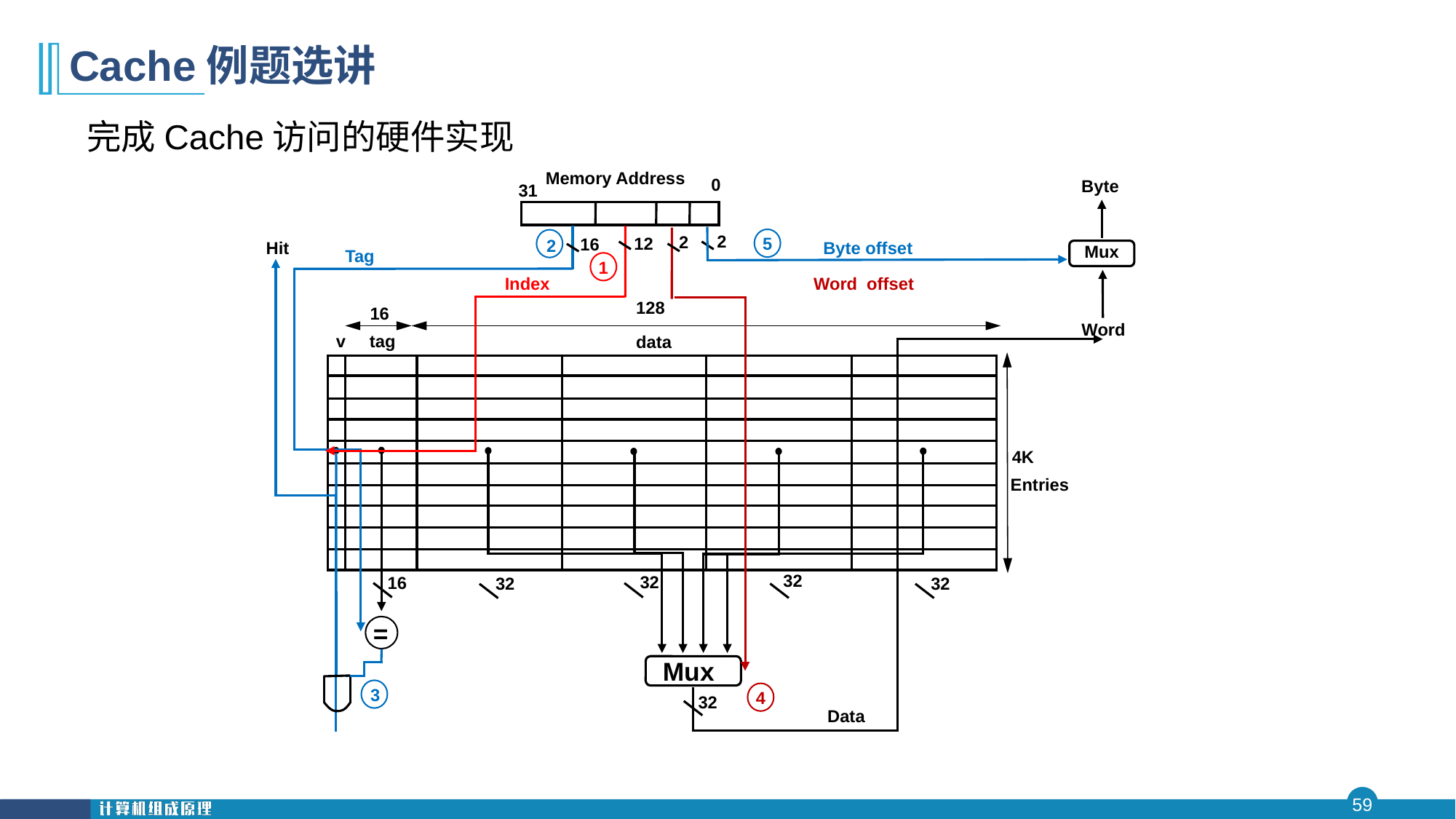

第四 章
# Cache例题选讲
完成Cache访问的硬件实现
Memory Address
0
Byte
31

2
2
12
5
16

2

Hit
Byte offset
Mux

Tag
1

Word  offset
Index
128
16
Word
v
tag
data

4K

Entries
32
32
16
32
32
=

Mux

3

4

32
Data